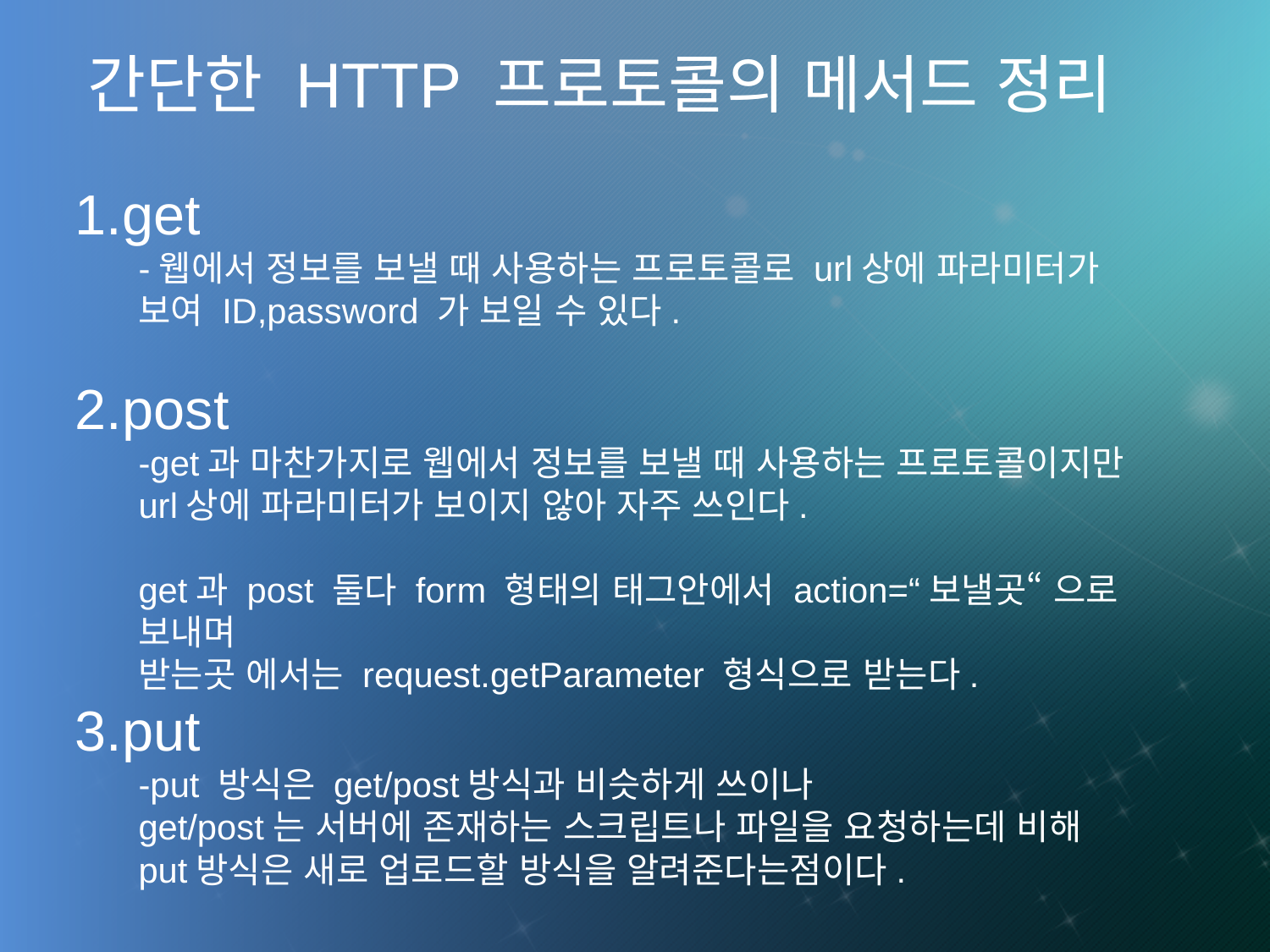

간단한 HTTP 프로토콜의 메서드 정리

get
-웹에서 정보를 보낼 때 사용하는 프로토콜로 url상에 파라미터가 보여 ID,password 가 보일 수 있다.

post
-get과 마찬가지로 웹에서 정보를 보낼 때 사용하는 프로토콜이지만 url상에 파라미터가 보이지 않아 자주 쓰인다.

get과 post 둘다 form 형태의 태그안에서 action=“보낼곳“ 으로 보내며
받는곳 에서는 request.getParameter 형식으로 받는다.
put
-put 방식은 get/post방식과 비슷하게 쓰이나
get/post는 서버에 존재하는 스크립트나 파일을 요청하는데 비해
put방식은 새로 업로드할 방식을 알려준다는점이다.